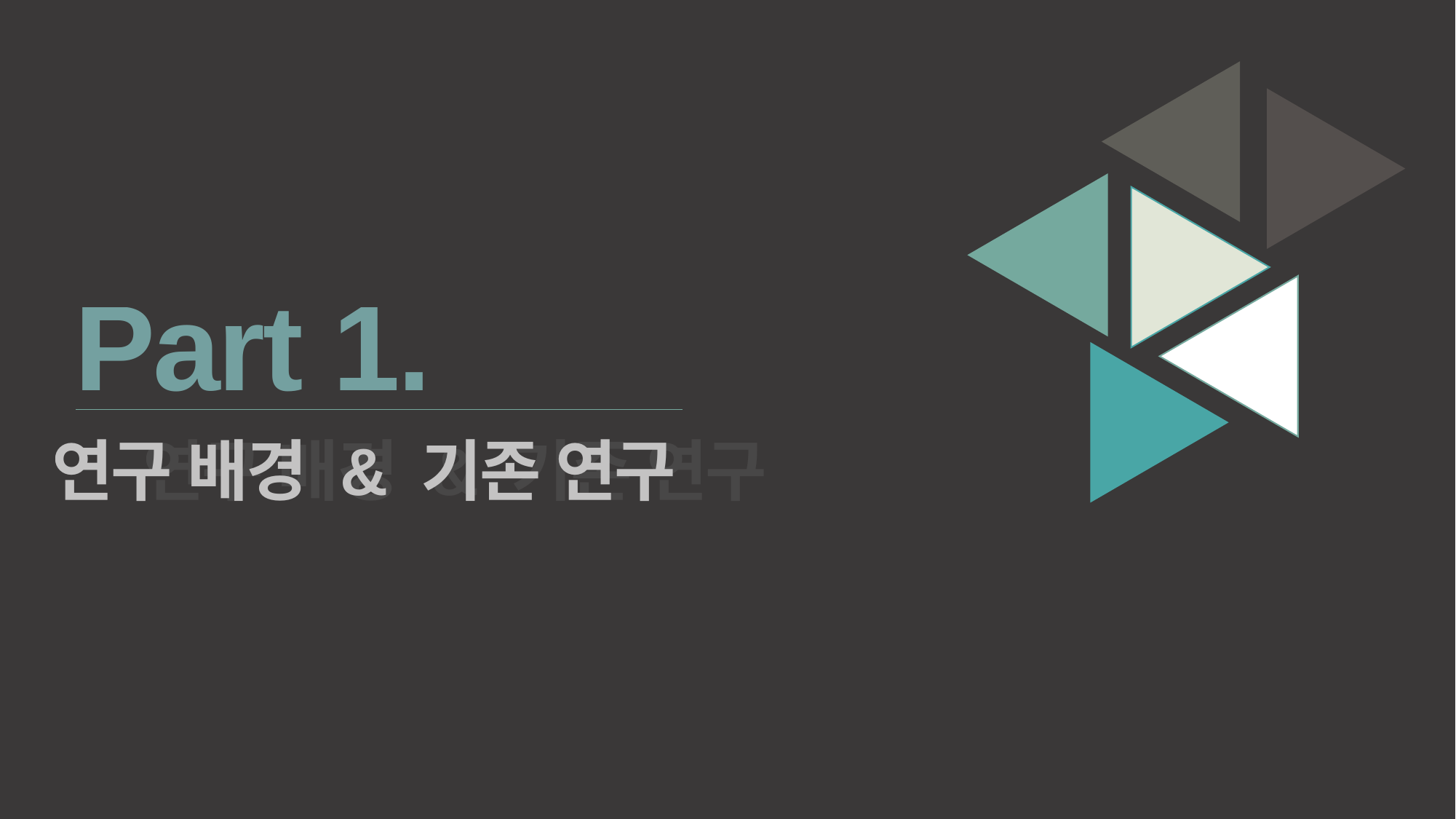

Part 1.
연구 배경 & 기존 연구
연구 배경 & 기존 연구